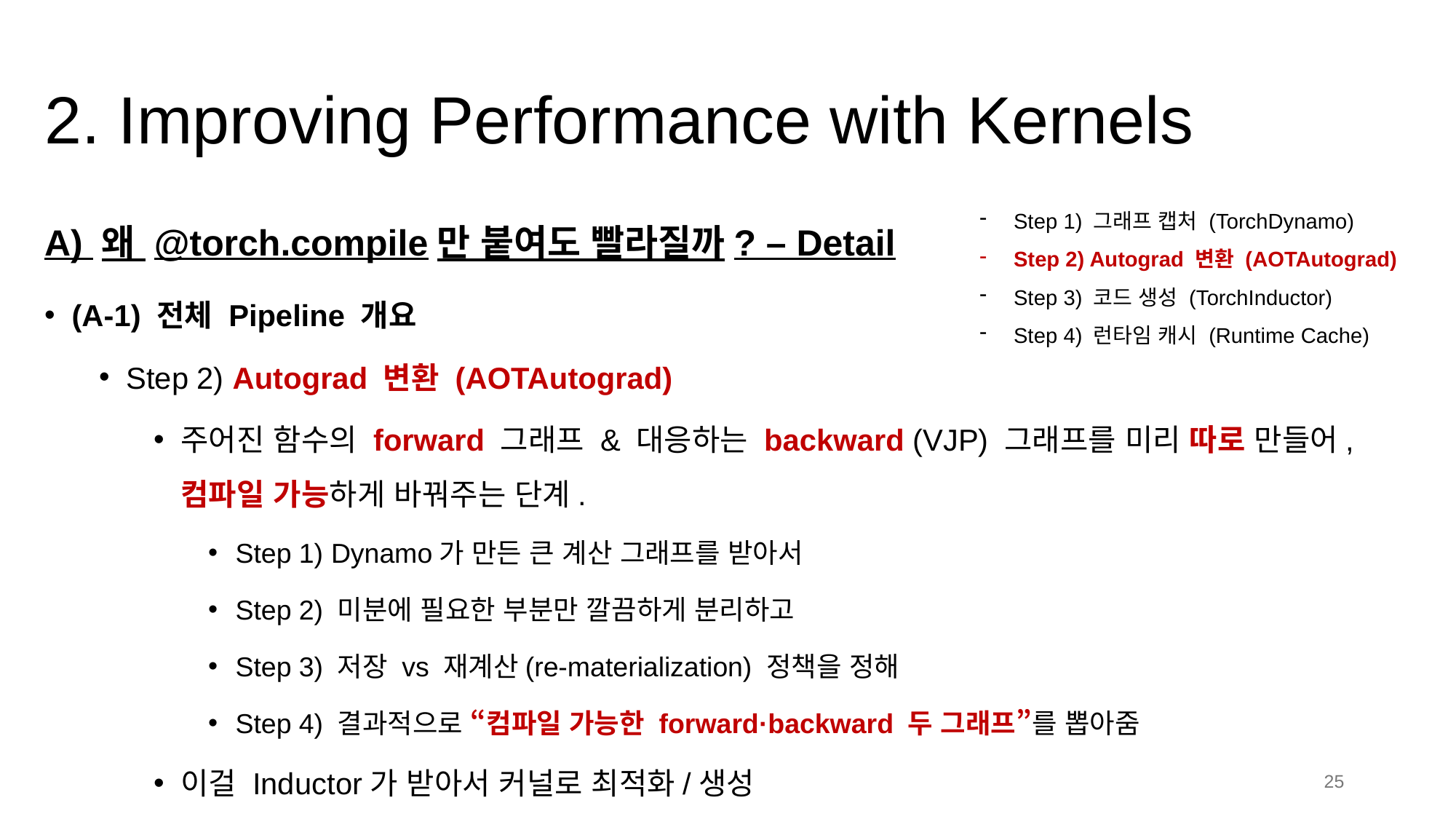

# 2. Improving Performance with Kernels
Step 1) 그래프 캡처 (TorchDynamo)
Step 2) Autograd 변환 (AOTAutograd)
Step 3) 코드 생성 (TorchInductor)
Step 4) 런타임 캐시 (Runtime Cache)
A) 왜 @torch.compile만 붙여도 빨라질까? – Detail
(A-1) 전체 Pipeline 개요
Step 2) Autograd 변환 (AOTAutograd)
주어진 함수의 forward 그래프 & 대응하는 backward (VJP) 그래프를 미리 따로 만들어,
컴파일 가능하게 바꿔주는 단계.
Step 1) Dynamo가 만든 큰 계산 그래프를 받아서
Step 2) 미분에 필요한 부분만 깔끔하게 분리하고
Step 3) 저장 vs 재계산(re-materialization) 정책을 정해
Step 4) 결과적으로 “컴파일 가능한 forward·backward 두 그래프”를 뽑아줌
이걸 Inductor가 받아서 커널로 최적화/생성
25